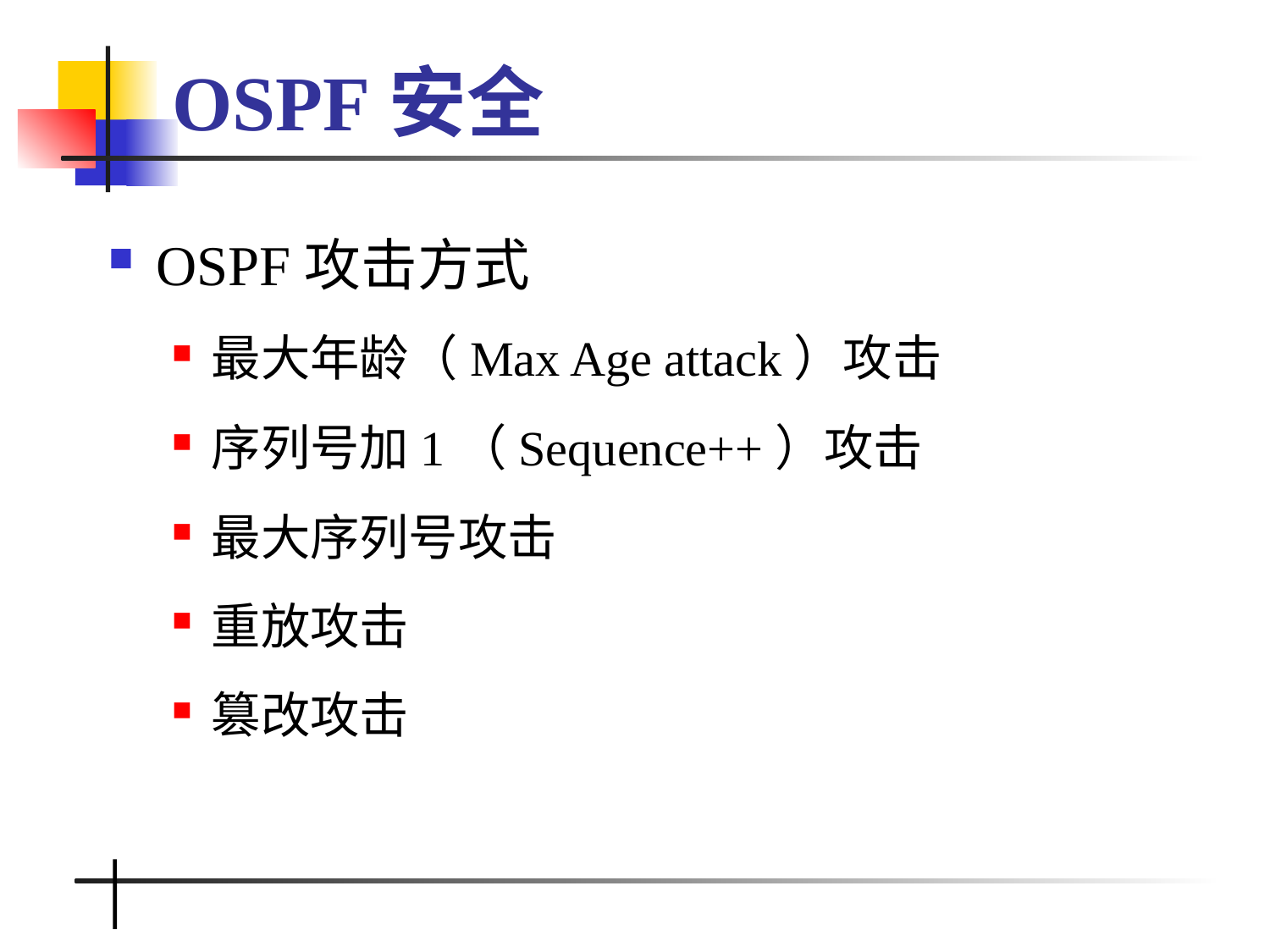

# OSPF安全
OSPF攻击方式
最大年龄（Max Age attack）攻击
序列号加1（Sequence++）攻击
最大序列号攻击
重放攻击
篡改攻击